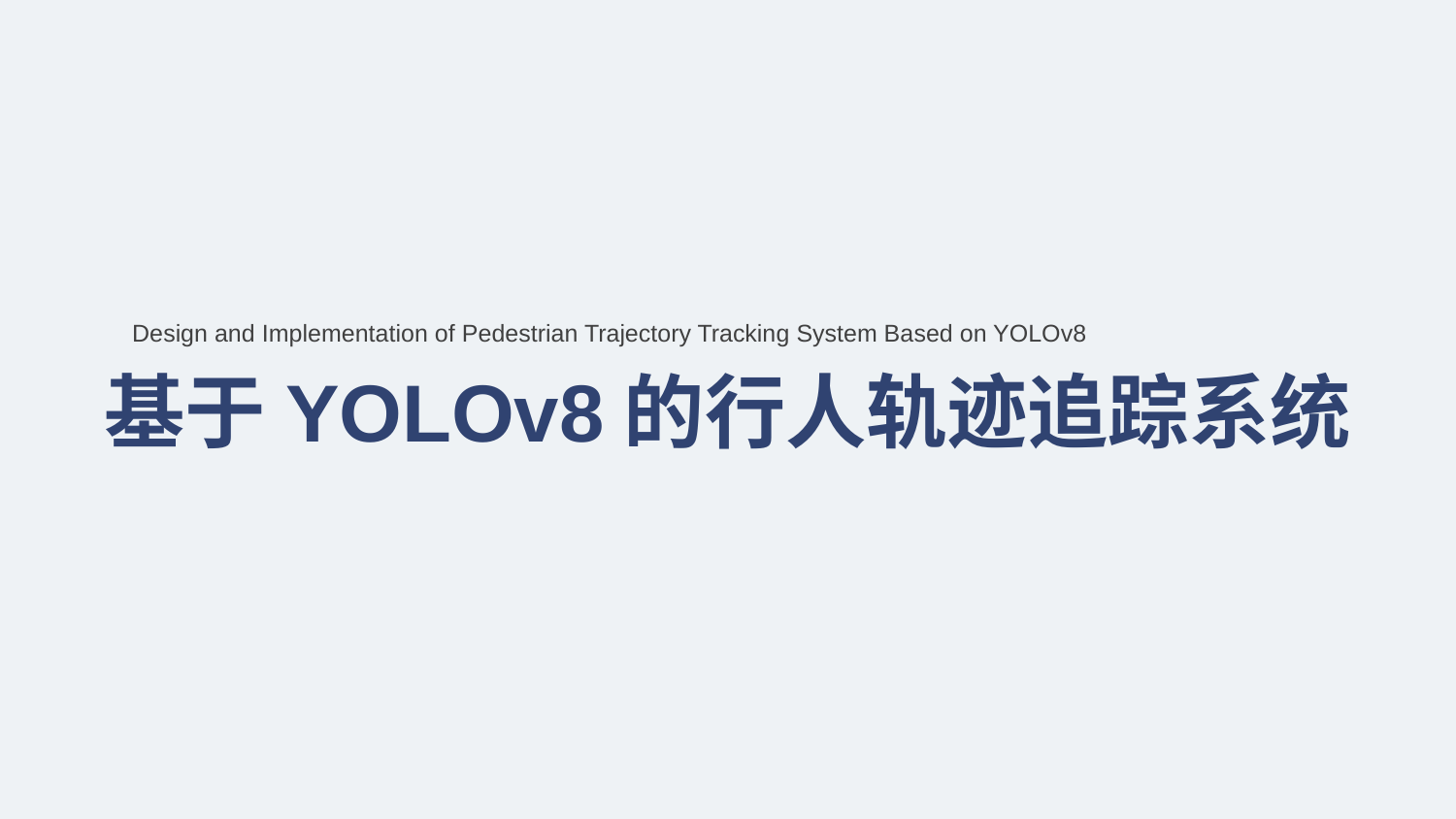

Design and Implementation of Pedestrian Trajectory Tracking System Based on YOLOv8
基于YOLOv8的行人轨迹追踪系统